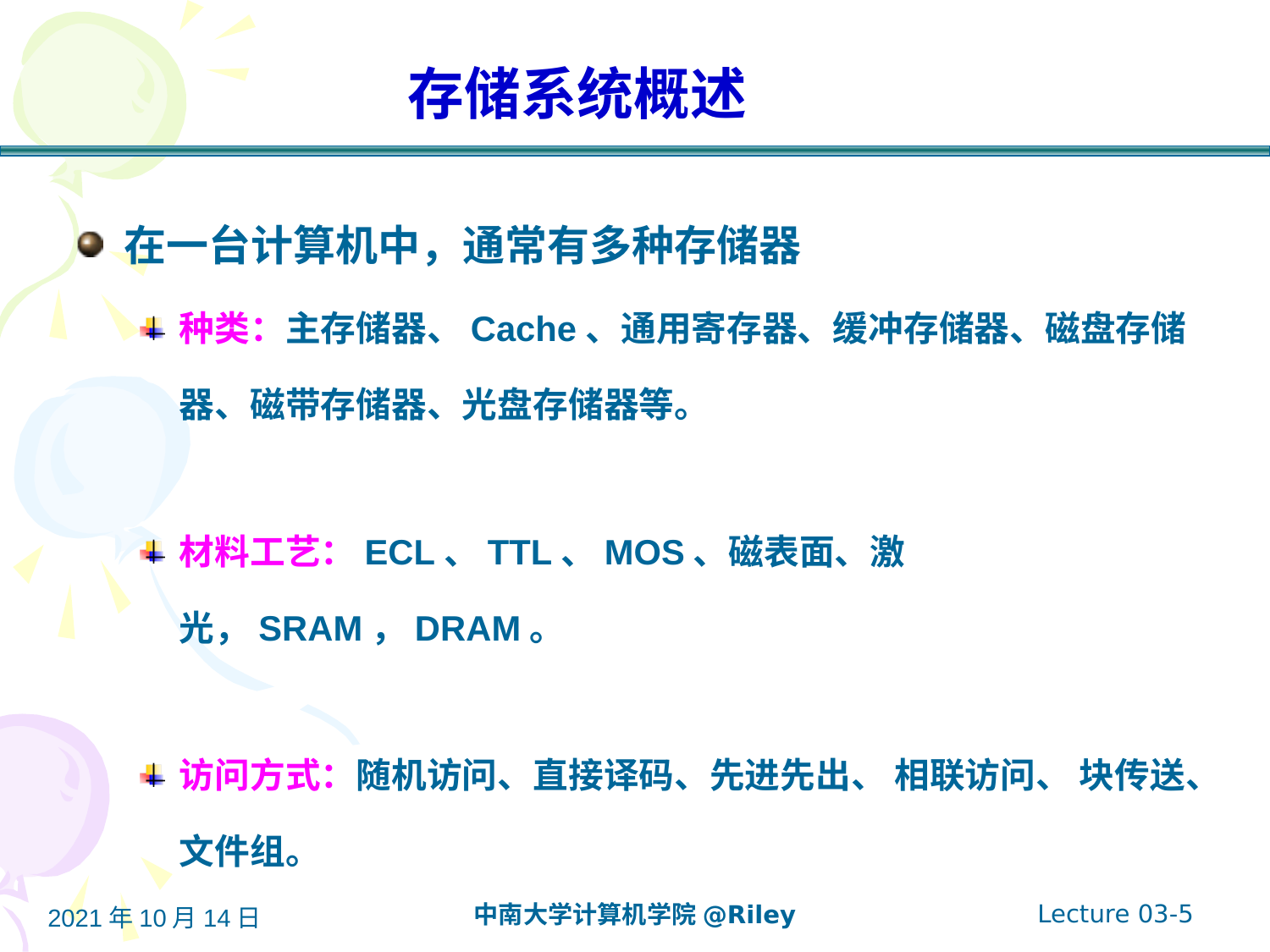

# 存储系统概述
在一台计算机中，通常有多种存储器
种类：主存储器、Cache、通用寄存器、缓冲存储器、磁盘存储器、磁带存储器、光盘存储器等。

材料工艺：ECL、TTL、MOS、磁表面、激光，SRAM，DRAM。

访问方式：随机访问、直接译码、先进先出、 相联访问、 块传送、文件组。
Lecture 03-5
中南大学计算机学院@Riley
2021年10月14日